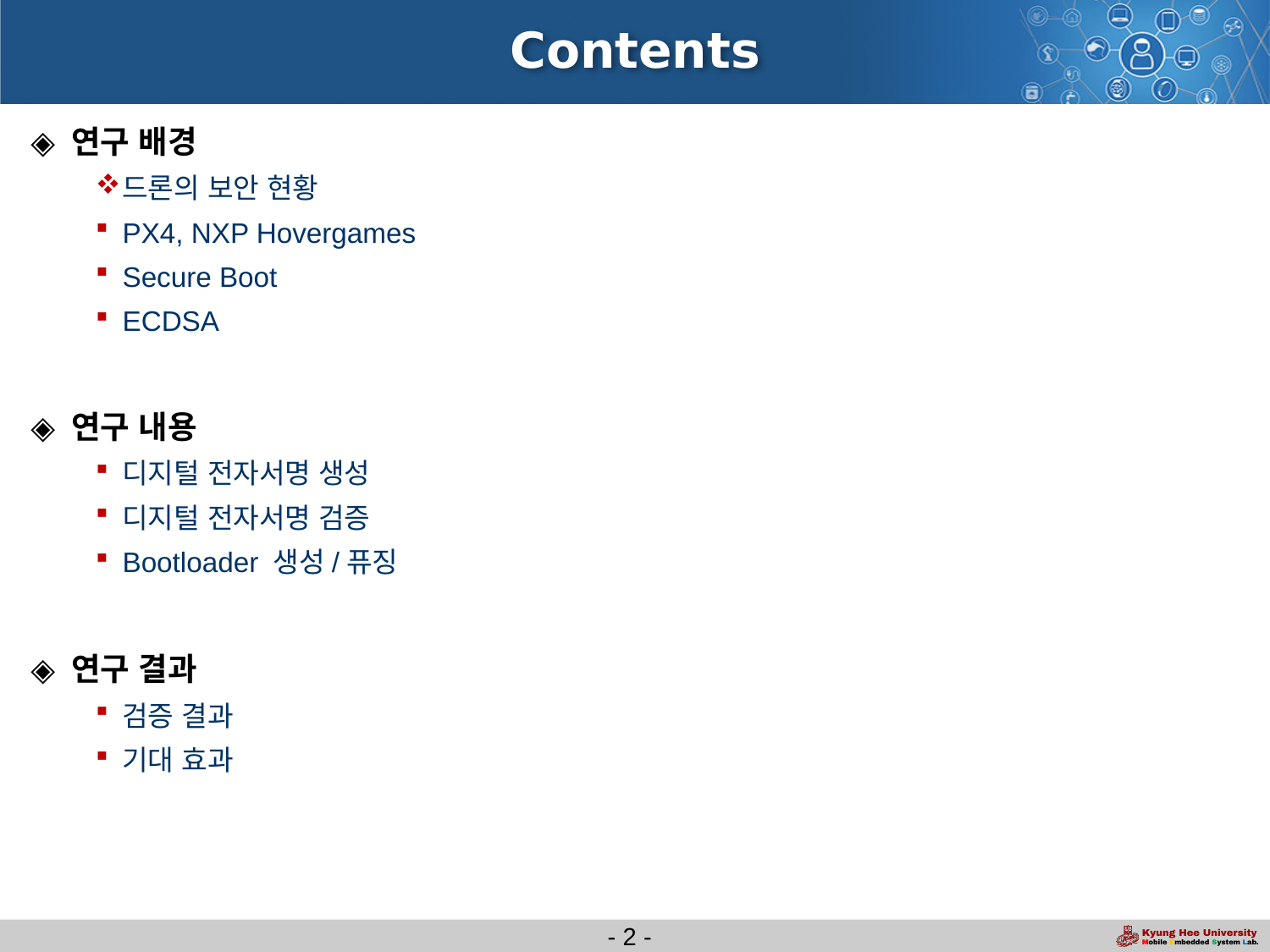

# Contents
◈ 연구 배경
드론의 보안 현황
PX4, NXP Hovergames
Secure Boot
ECDSA

◈ 연구 내용
디지털 전자서명 생성
디지털 전자서명 검증
Bootloader 생성/퓨징

◈ 연구 결과
검증 결과
기대 효과